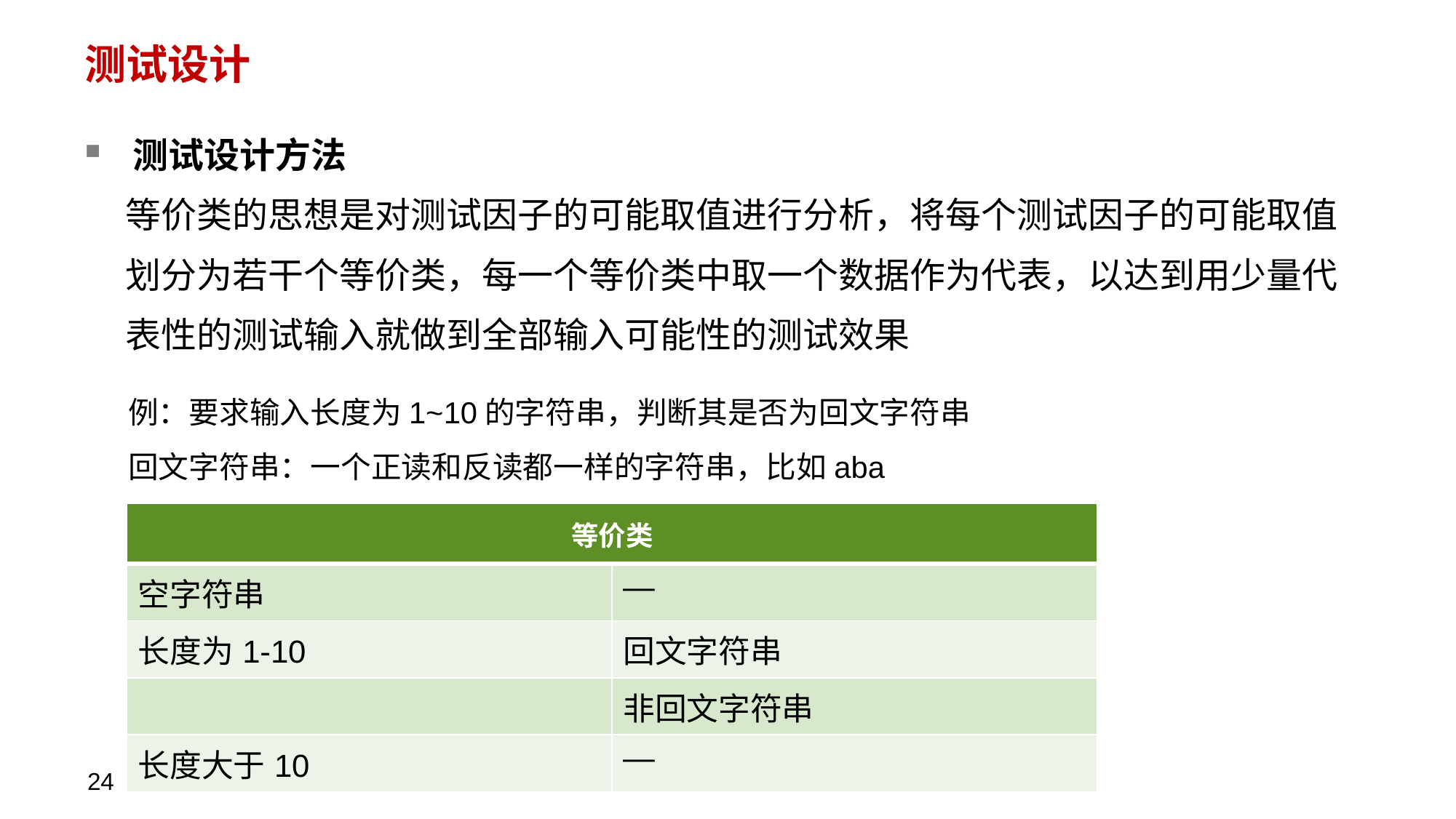

# 测试设计
测试设计方法
    等价类的思想是对测试因子的可能取值进行分析，将每个测试因子的可能取值
    划分为若干个等价类，每一个等价类中取一个数据作为代表，以达到用少量代
    表性的测试输入就做到全部输入可能性的测试效果
例：要求输入长度为1~10的字符串，判断其是否为回文字符串
回文字符串：一个正读和反读都一样的字符串，比如aba
| 等价类 |  |
| --- | --- |
| 空字符串 | — |
| 长度为1-10 | 回文字符串 |
|  | 非回文字符串 |
| 长度大于10 | — |
24